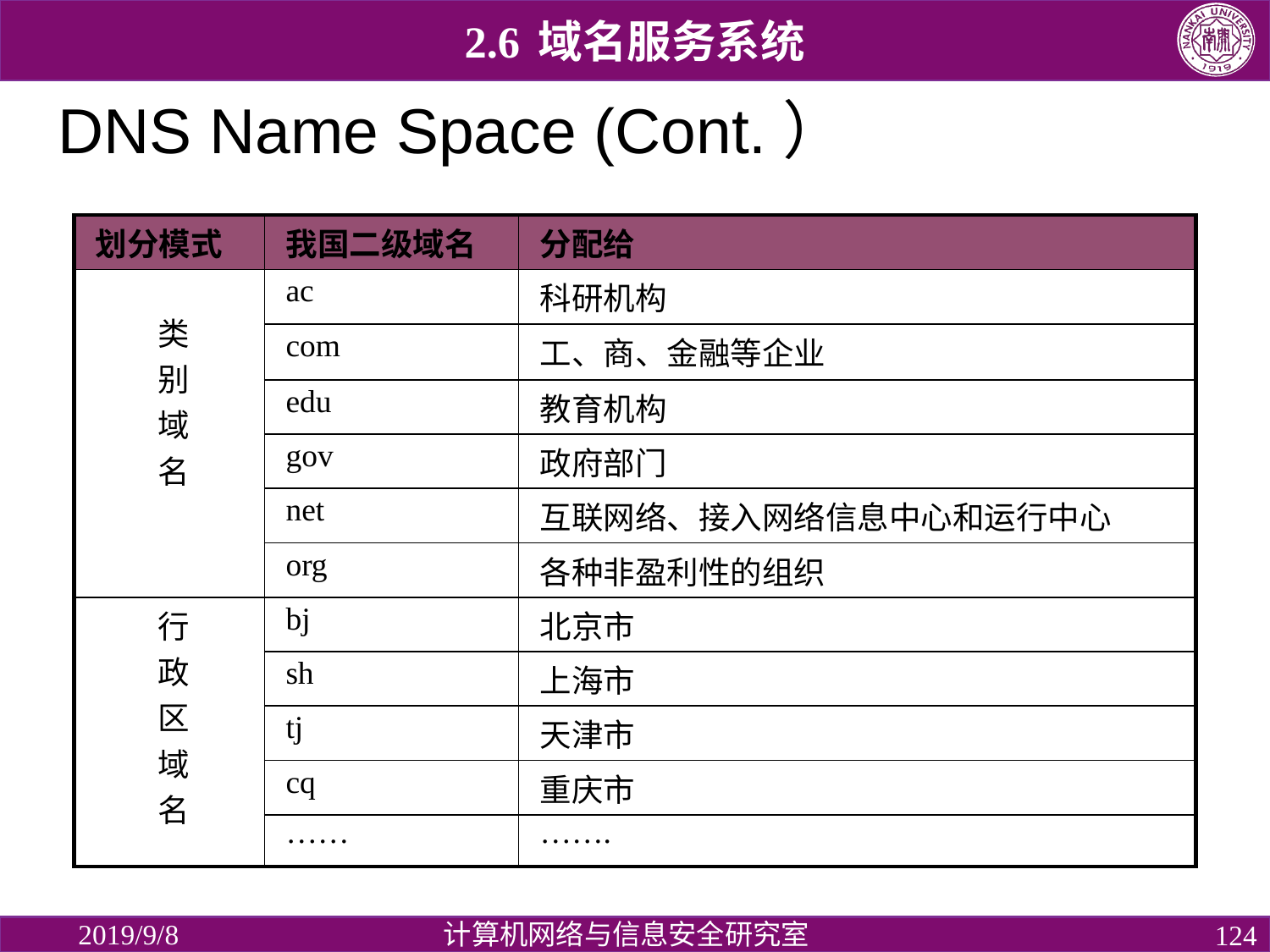

2.6 域名服务系统
# DNS Name Space (Cont.）
| 划分模式 | 我国二级域名 | 分配给 |
| --- | --- | --- |
| 类 别 域 名 | ac | 科研机构 |
|  | com | 工、商、金融等企业 |
|  | edu | 教育机构 |
|  | gov | 政府部门 |
|  | net | 互联网络、接入网络信息中心和运行中心 |
|  | org | 各种非盈利性的组织 |
| 行 政 区 域 名 | bj | 北京市 |
|  | sh | 上海市 |
|  | tj | 天津市 |
|  | cq | 重庆市 |
|  | …… | ……. |